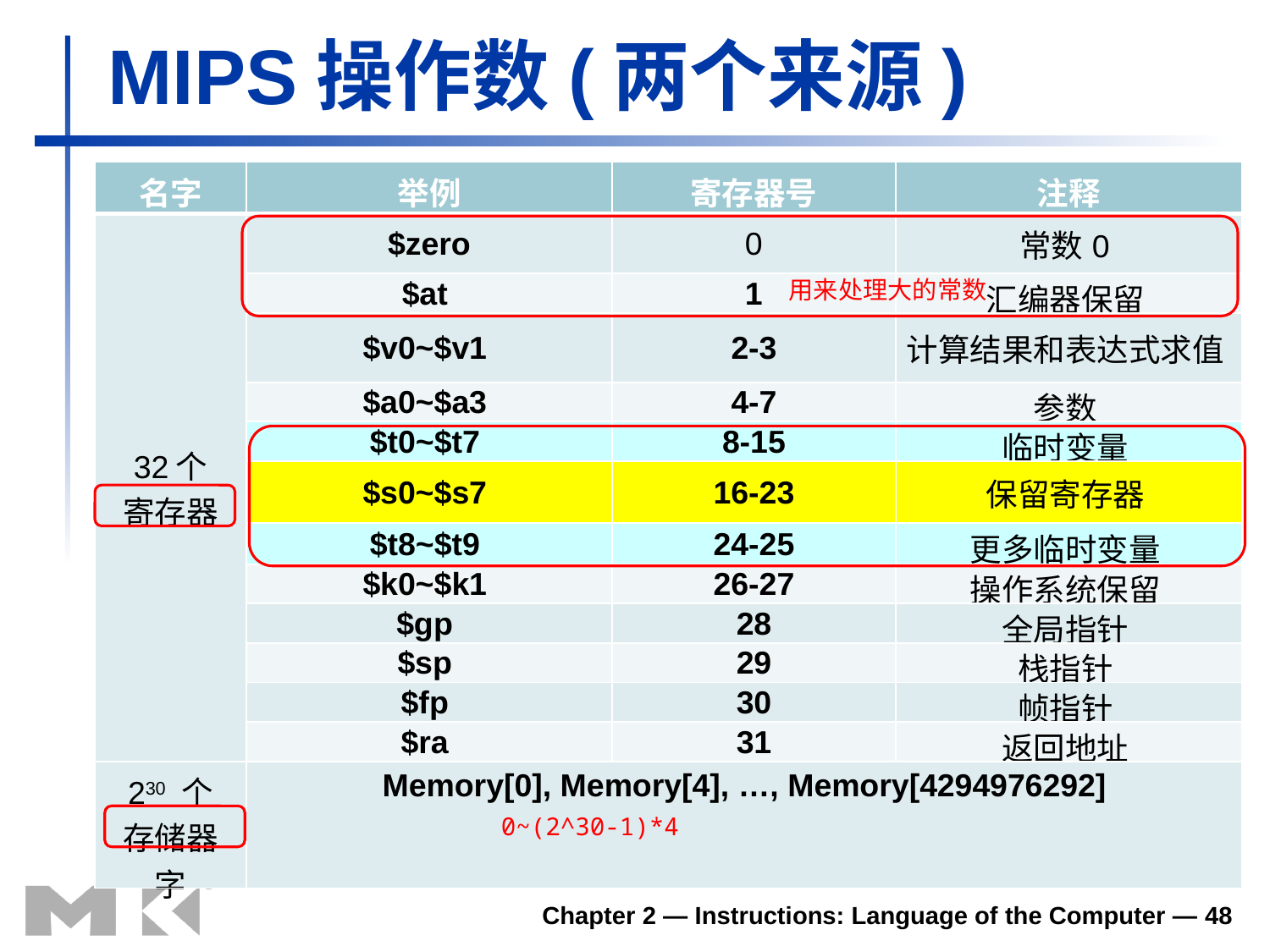

# MIPS操作数(两个来源)
| 名字 | 举例 | 寄存器号 | 注释 |
| --- | --- | --- | --- |
| 32个 寄存器 | $zero | 0 | 常数0 |
|  | $at | 1 | 汇编器保留 |
|  | $v0~$v1 | 2-3 | 计算结果和表达式求值 |
|  | $a0~$a3 | 4-7 | 参数 |
|  | $t0~$t7 | 8-15 | 临时变量 |
|  | $s0~$s7 | 16-23 | 保留寄存器 |
|  | $t8~$t9 | 24-25 | 更多临时变量 |
|  | $k0~$k1 | 26-27 | 操作系统保留 |
|  | $gp | 28 | 全局指针 |
|  | $sp | 29 | 栈指针 |
|  | $fp | 30 | 帧指针 |
|  | $ra | 31 | 返回地址 |
| 230 个 存储器字 | Memory[0], Memory[4], …, Memory[4294976292] |  |  |

用来处理大的常数

0~(2^30-1)*4

Chapter 2 — Instructions: Language of the Computer — 48